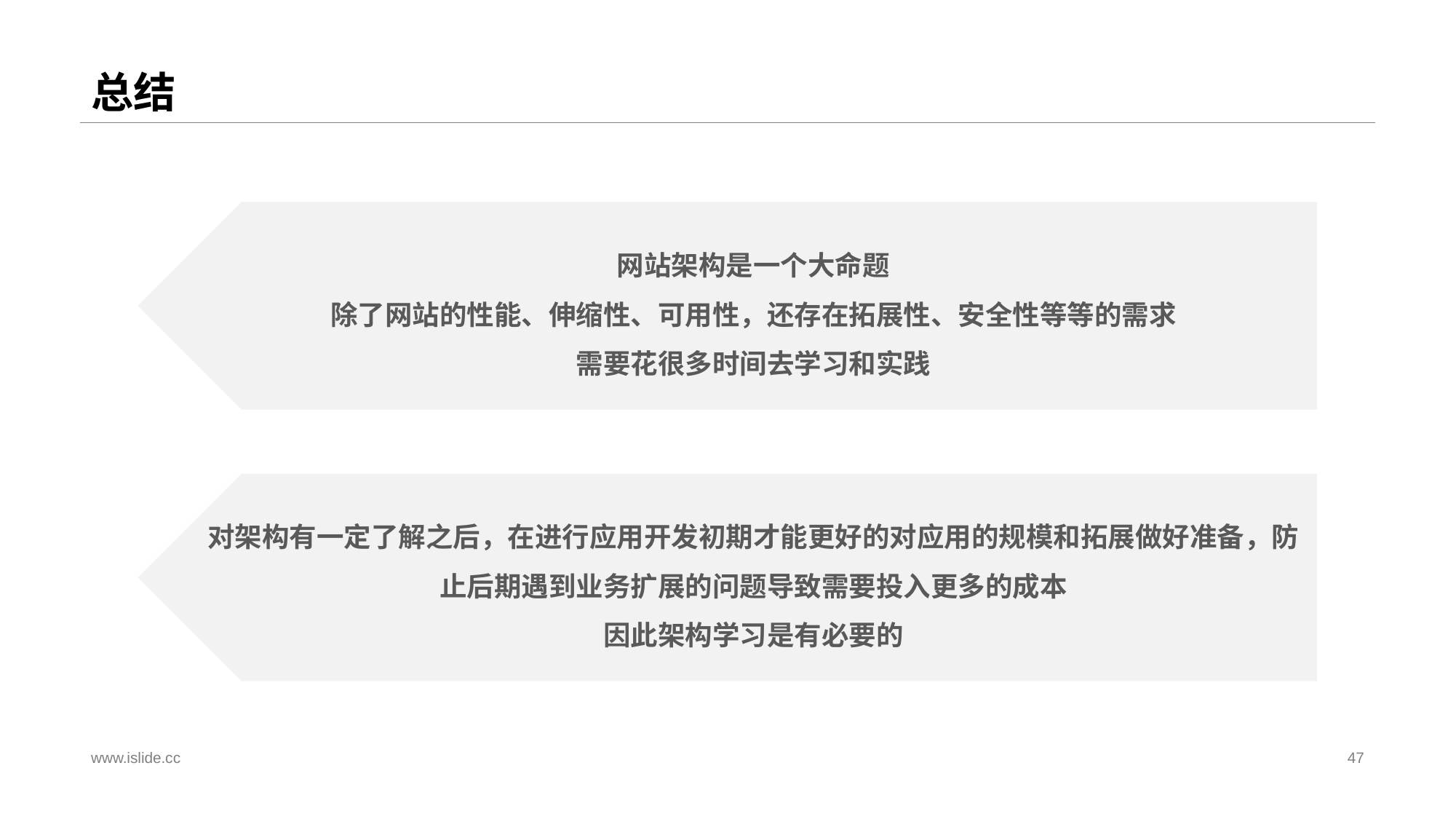

# 总结
网站架构是一个大命题
除了网站的性能、伸缩性、可用性，还存在拓展性、安全性等等的需求
需要花很多时间去学习和实践
对架构有一定了解之后，在进行应用开发初期才能更好的对应用的规模和拓展做好准备，防止后期遇到业务扩展的问题导致需要投入更多的成本
因此架构学习是有必要的
www.islide.cc
47